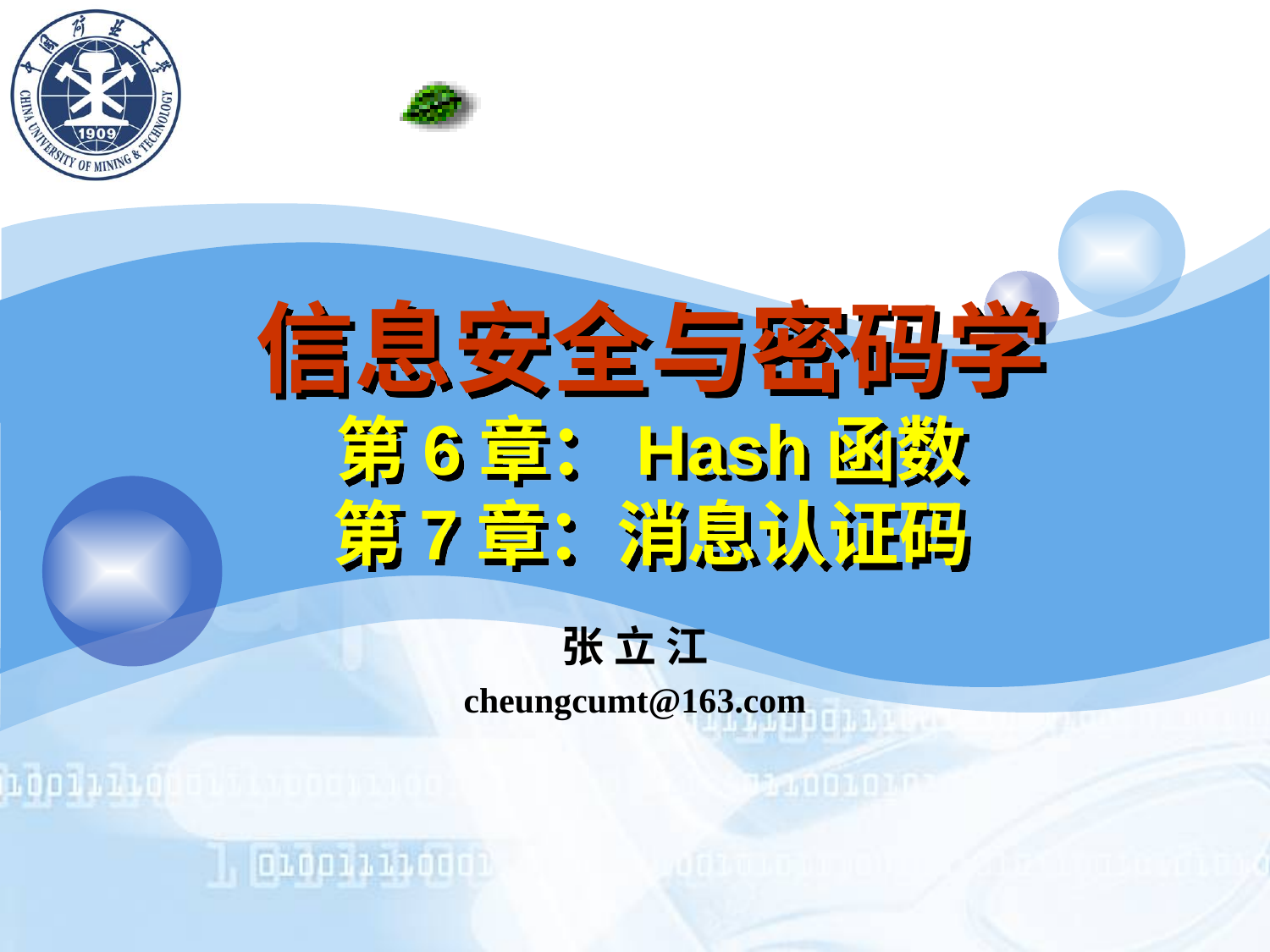

# 信息安全与密码学 第6章：Hash函数 第7章：消息认证码
张 立 江
cheungcumt@163.com